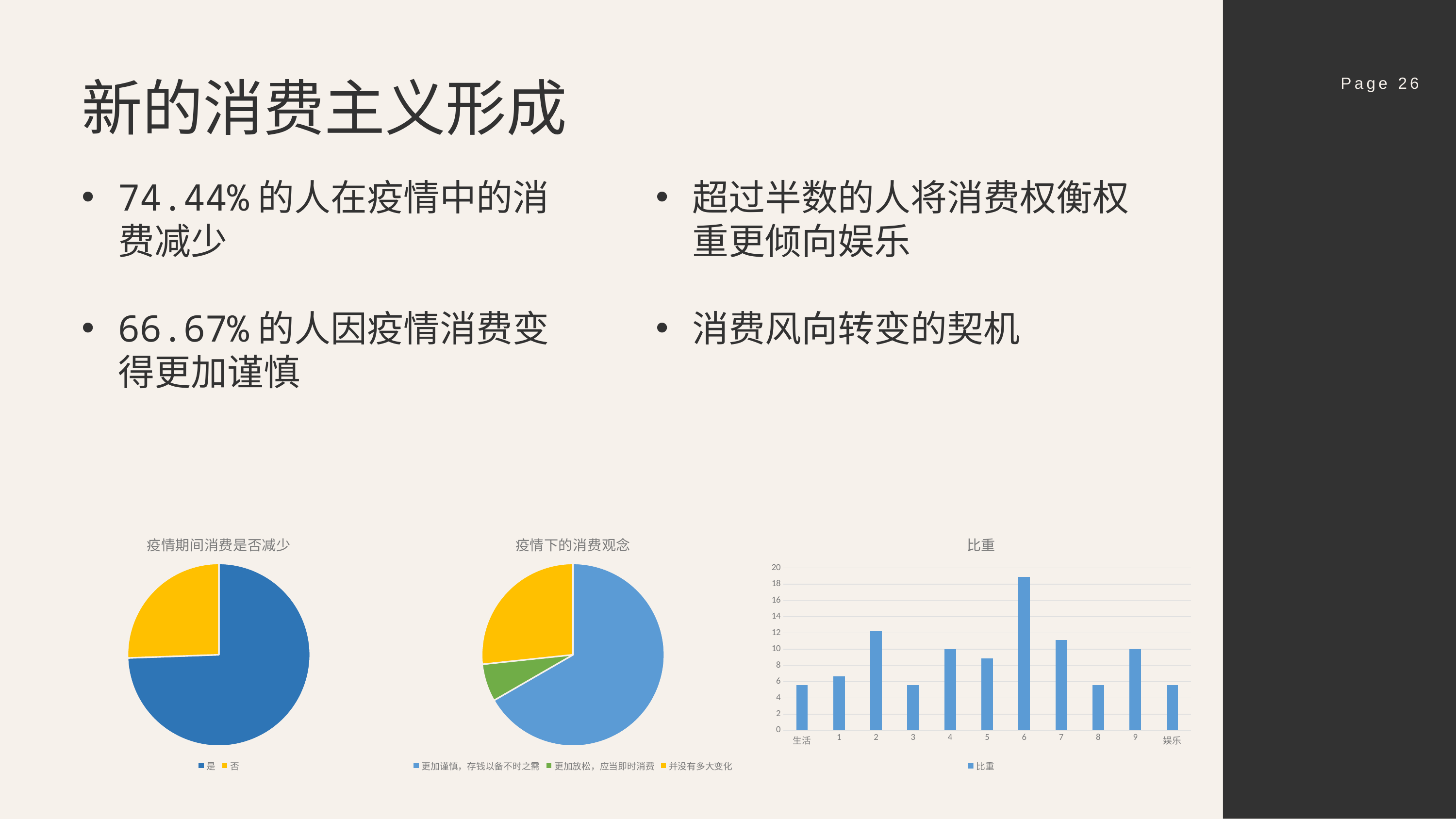

新的消费主义形成
Page 26
74.44%的人在疫情中的消费减少

66.67%的人因疫情消费变得更加谨慎
超过半数的人将消费权衡权重更倾向娱乐

消费风向转变的契机

### Chart:

| Category | 疫情期间消费是否减少 |
|---|---|
| 是 | 74.44 |
| 否 | 25.56 |

### Chart:

| Category | 疫情下的消费观念 |
|---|---|
| 更加谨慎，存钱以备不时之需 | 66.67 |
| 更加放松，应当即时消费 | 6.67 |
| 并没有多大变化 | 26.67 |

### Chart:

| Category | 比重 |
|---|---|
| 生活 | 5.56 |
| 1 | 6.67 |
| 2 | 12.22 |
| 3 | 5.56 |
| 4 | 10.0 |
| 5 | 8.89 |
| 6 | 18.89 |
| 7 | 11.11 |
| 8 | 5.56 |
| 9 | 10.0 |
| 娱乐 | 5.56 |